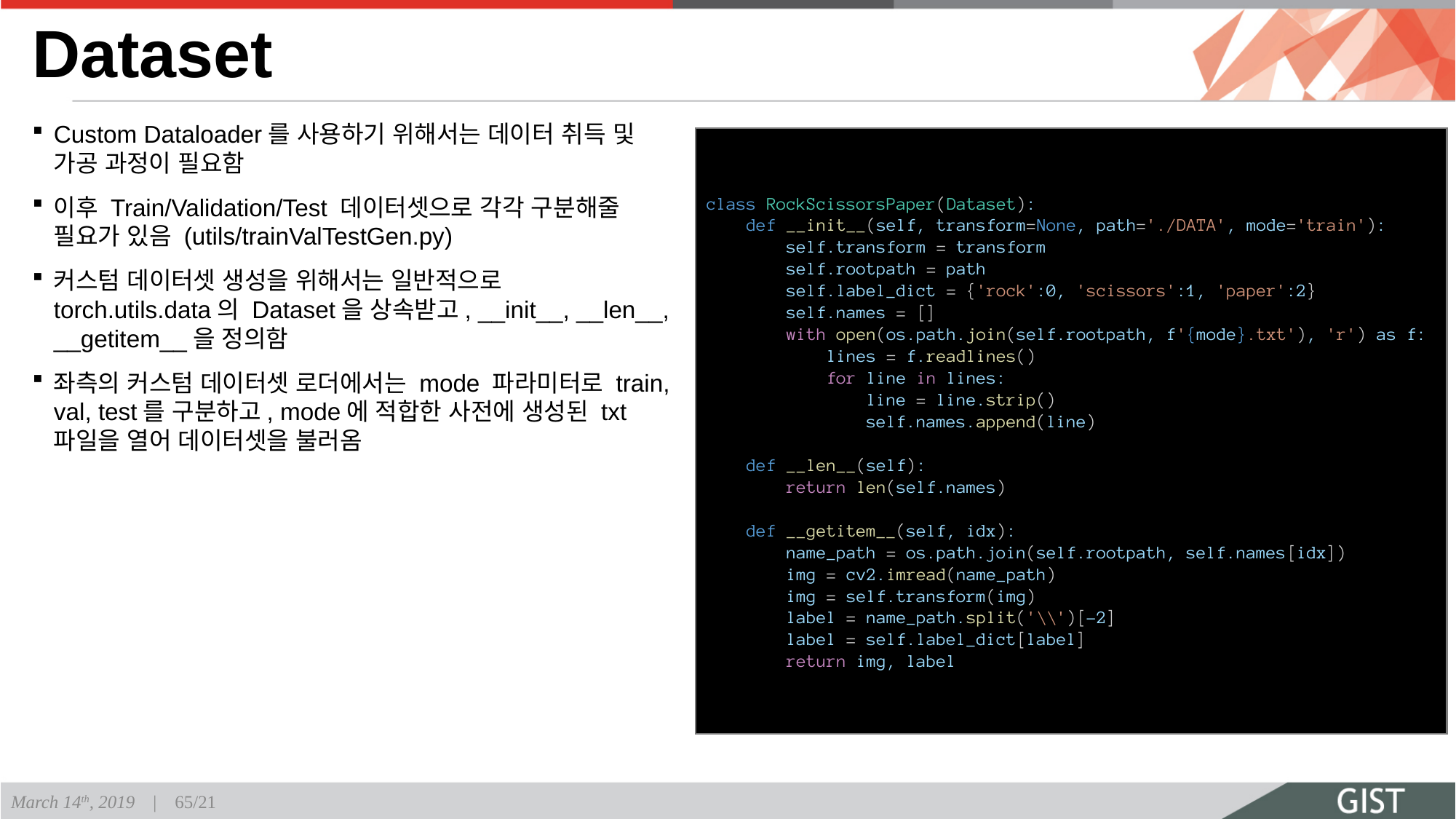

# Dataset
Custom Dataloader를 사용하기 위해서는 데이터 취득 및 가공 과정이 필요함
이후 Train/Validation/Test 데이터셋으로 각각 구분해줄 필요가 있음 (utils/trainValTestGen.py)
커스텀 데이터셋 생성을 위해서는 일반적으로 torch.utils.data의 Dataset을 상속받고, __init__, __len__, __getitem__을 정의함
좌측의 커스텀 데이터셋 로더에서는 mode 파라미터로 train, val, test를 구분하고, mode에 적합한 사전에 생성된 txt 파일을 열어 데이터셋을 불러옴
class RockScissorsPaper(Dataset):
    def __init__(self, transform=None, path='./DATA', mode='train'):
        self.transform = transform
        self.rootpath = path
        self.label_dict = {'rock':0, 'scissors':1, 'paper':2}
        self.names = []
        with open(os.path.join(self.rootpath, f'{mode}.txt'), 'r') as f:
            lines = f.readlines()
            for line in lines:
                line = line.strip()
                self.names.append(line)
    def __len__(self):
        return len(self.names)
    def __getitem__(self, idx):
        name_path = os.path.join(self.rootpath, self.names[idx])
        img = cv2.imread(name_path)
        img = self.transform(img)
        label = name_path.split('\\')[-2]
        label = self.label_dict[label]
        return img, label
March 14th, 2019    |    65/21